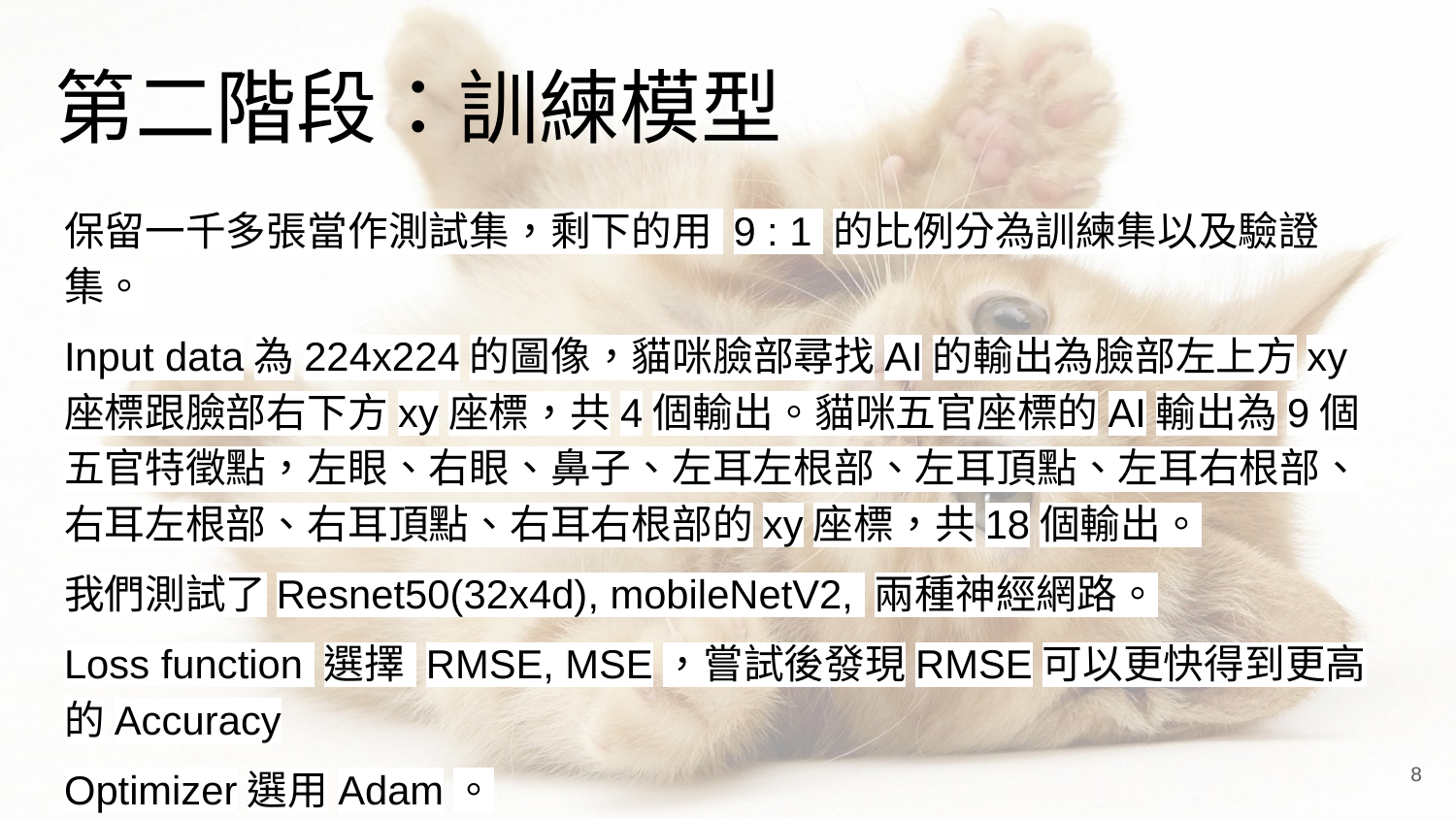

# 第二階段：訓練模型

保留一千多張當作測試集，剩下的用 9 : 1 的比例分為訓練集以及驗證集。
Input data為224x224的圖像，貓咪臉部尋找AI的輸出為臉部左上方xy座標跟臉部右下方xy座標，共4個輸出。貓咪五官座標的AI輸出為9個五官特徵點，左眼、右眼、鼻子、左耳左根部、左耳頂點、左耳右根部、右耳左根部、右耳頂點、右耳右根部的xy座標，共18個輸出。
我們測試了Resnet50(32x4d), mobileNetV2, 兩種神經網路。
Loss function 選擇 RMSE, MSE，嘗試後發現RMSE可以更快得到更高的Accuracy
Optimizer選用Adam。

8